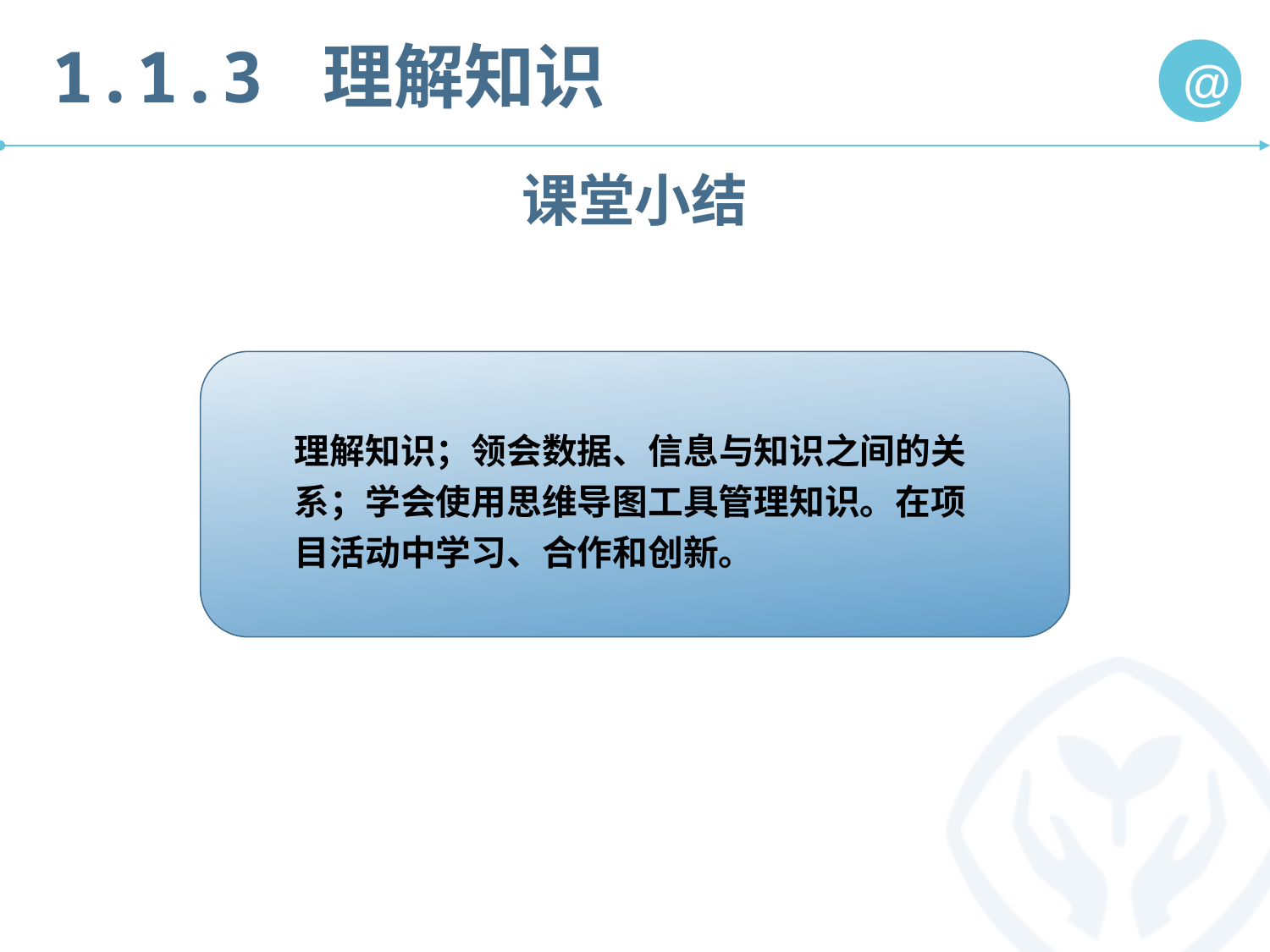

课堂小结

理解知识；领会数据、信息与知识之间的关系；学会使用思维导图工具管理知识。在项目活动中学习、合作和创新。